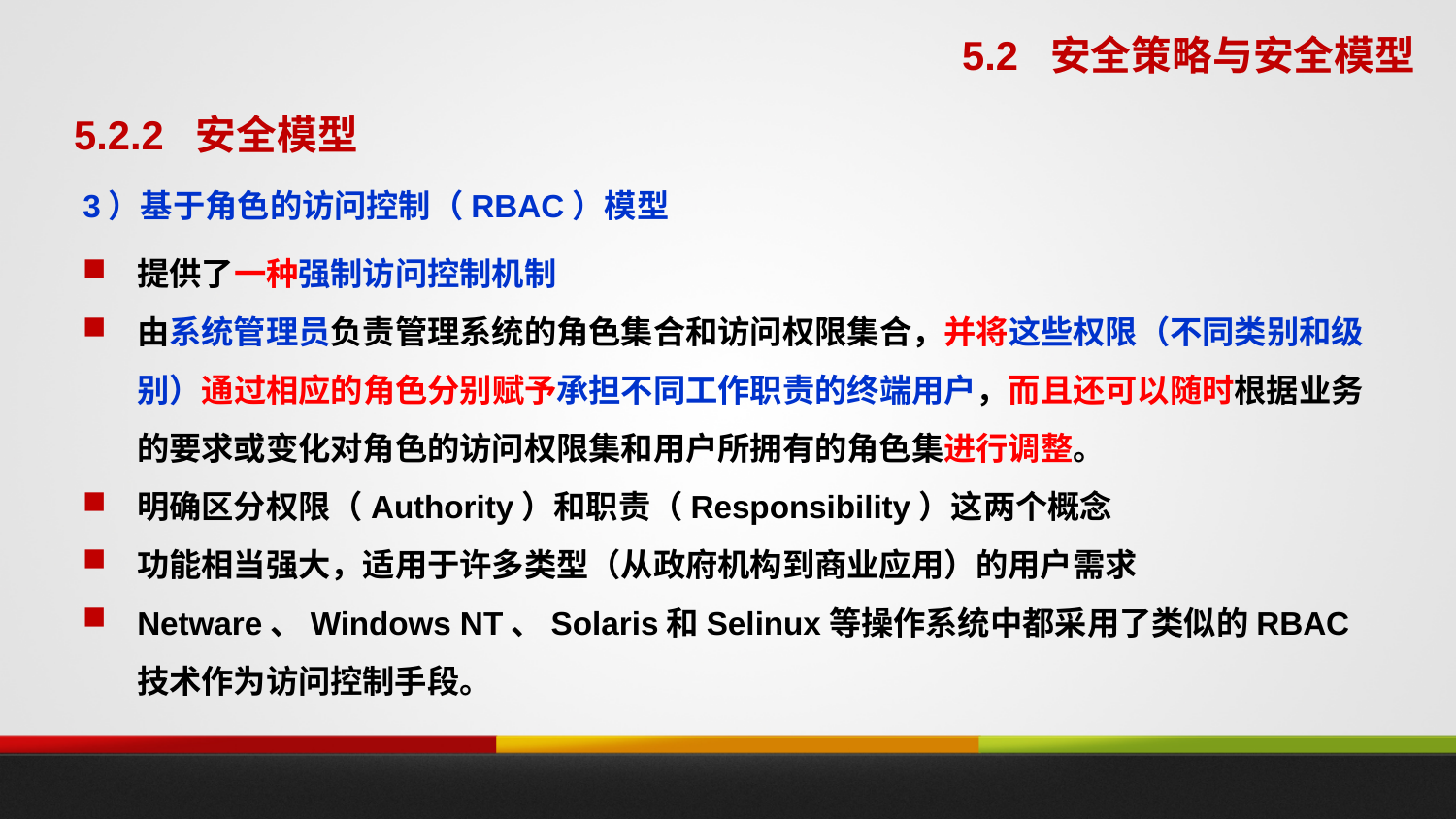

5.2  安全策略与安全模型
5.2.2  安全模型
3）基于角色的访问控制（RBAC）模型
提供了一种强制访问控制机制
由系统管理员负责管理系统的角色集合和访问权限集合，并将这些权限（不同类别和级别）通过相应的角色分别赋予承担不同工作职责的终端用户，而且还可以随时根据业务的要求或变化对角色的访问权限集和用户所拥有的角色集进行调整。
明确区分权限（Authority）和职责（Responsibility）这两个概念
功能相当强大，适用于许多类型（从政府机构到商业应用）的用户需求
Netware、Windows NT、Solaris和Selinux等操作系统中都采用了类似的RBAC技术作为访问控制手段。